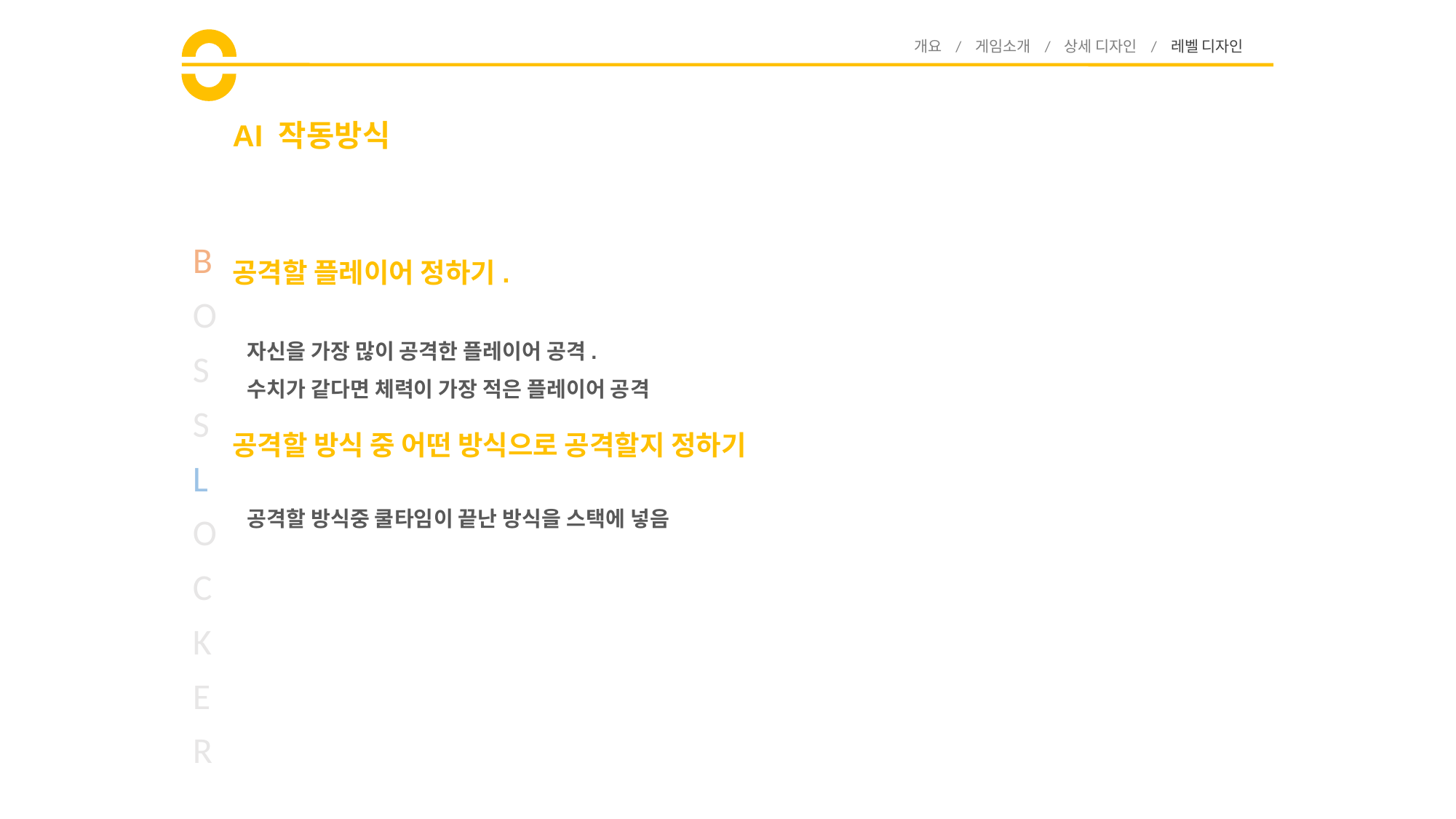

개요   /   게임소개   /   상세 디자인   /   레벨 디자인

# AI 작동방식
B
O
S
S
L
O
C
K
E
R
공격할 플레이어 정하기.
자신을 가장 많이 공격한 플레이어 공격.
수치가 같다면 체력이 가장 적은 플레이어 공격
공격할 방식 중 어떤 방식으로 공격할지 정하기
공격할 방식중 쿨타임이 끝난 방식을 스택에 넣음